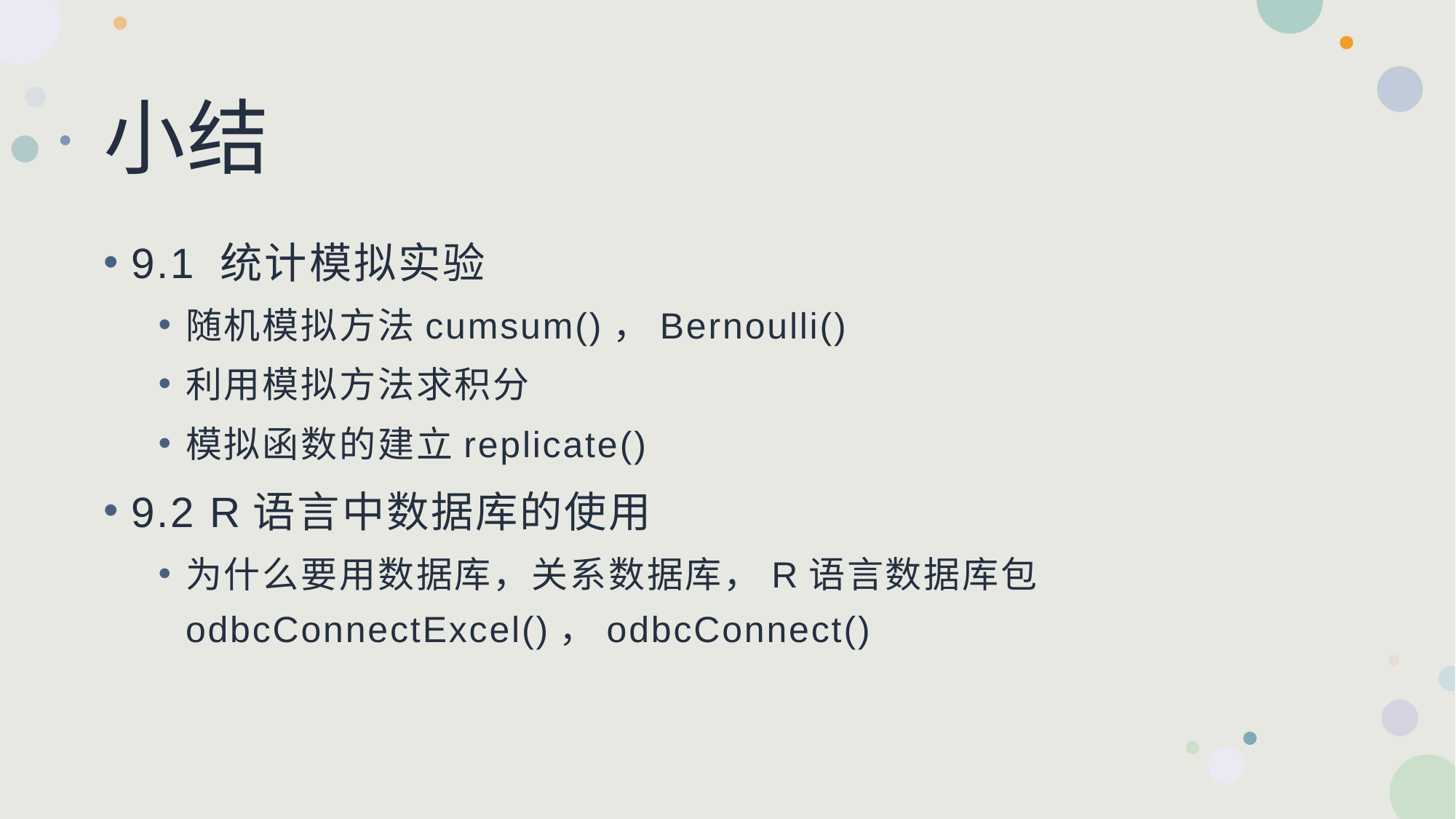

# 小结
9.1 统计模拟实验
随机模拟方法cumsum()，Bernoulli()
利用模拟方法求积分
模拟函数的建立replicate()
9.2 R语言中数据库的使用
为什么要用数据库，关系数据库，R语言数据库包odbcConnectExcel()，odbcConnect()